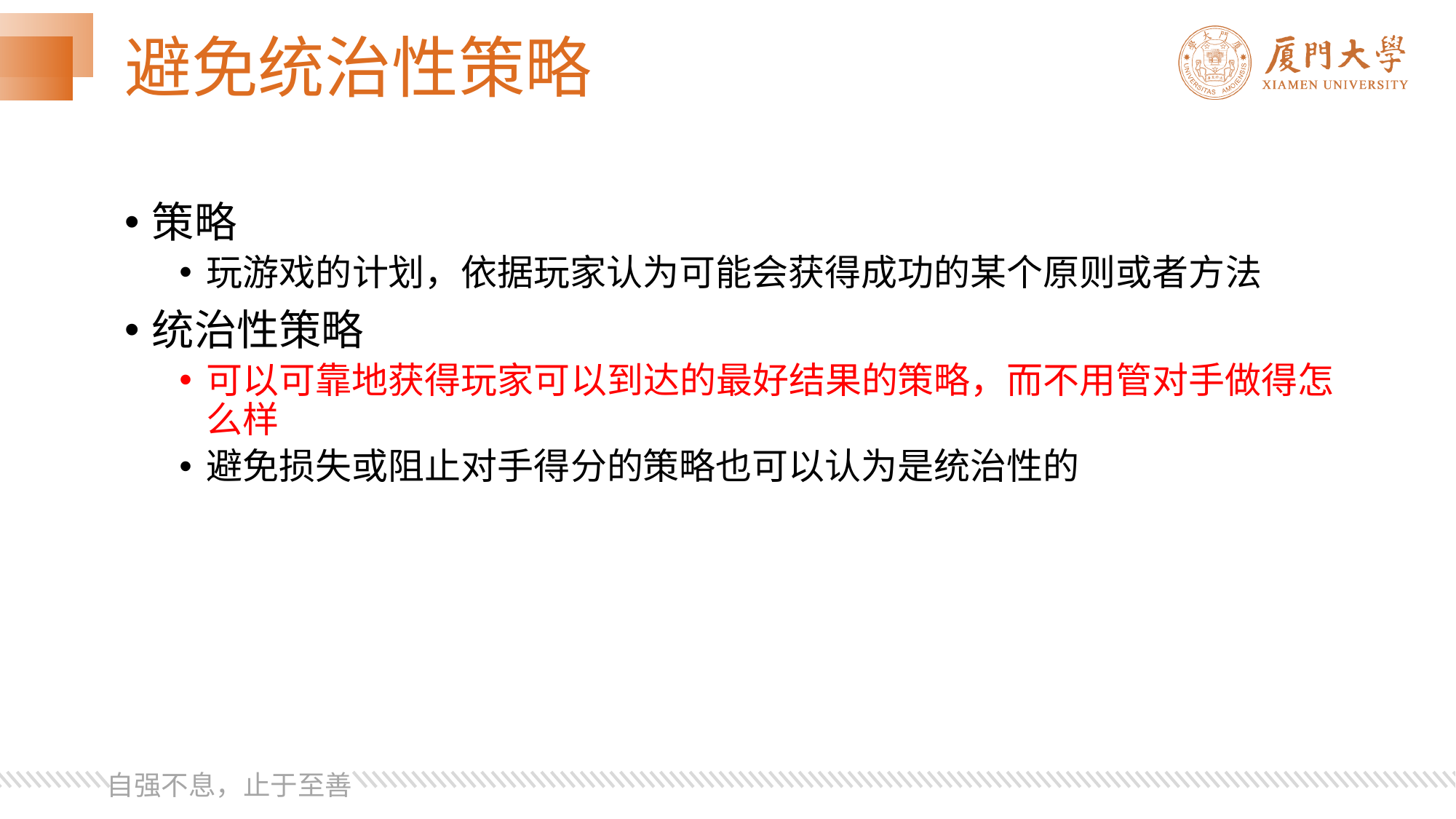

# 避免统治性策略
策略
玩游戏的计划，依据玩家认为可能会获得成功的某个原则或者方法
统治性策略
可以可靠地获得玩家可以到达的最好结果的策略，而不用管对手做得怎么样
避免损失或阻止对手得分的策略也可以认为是统治性的